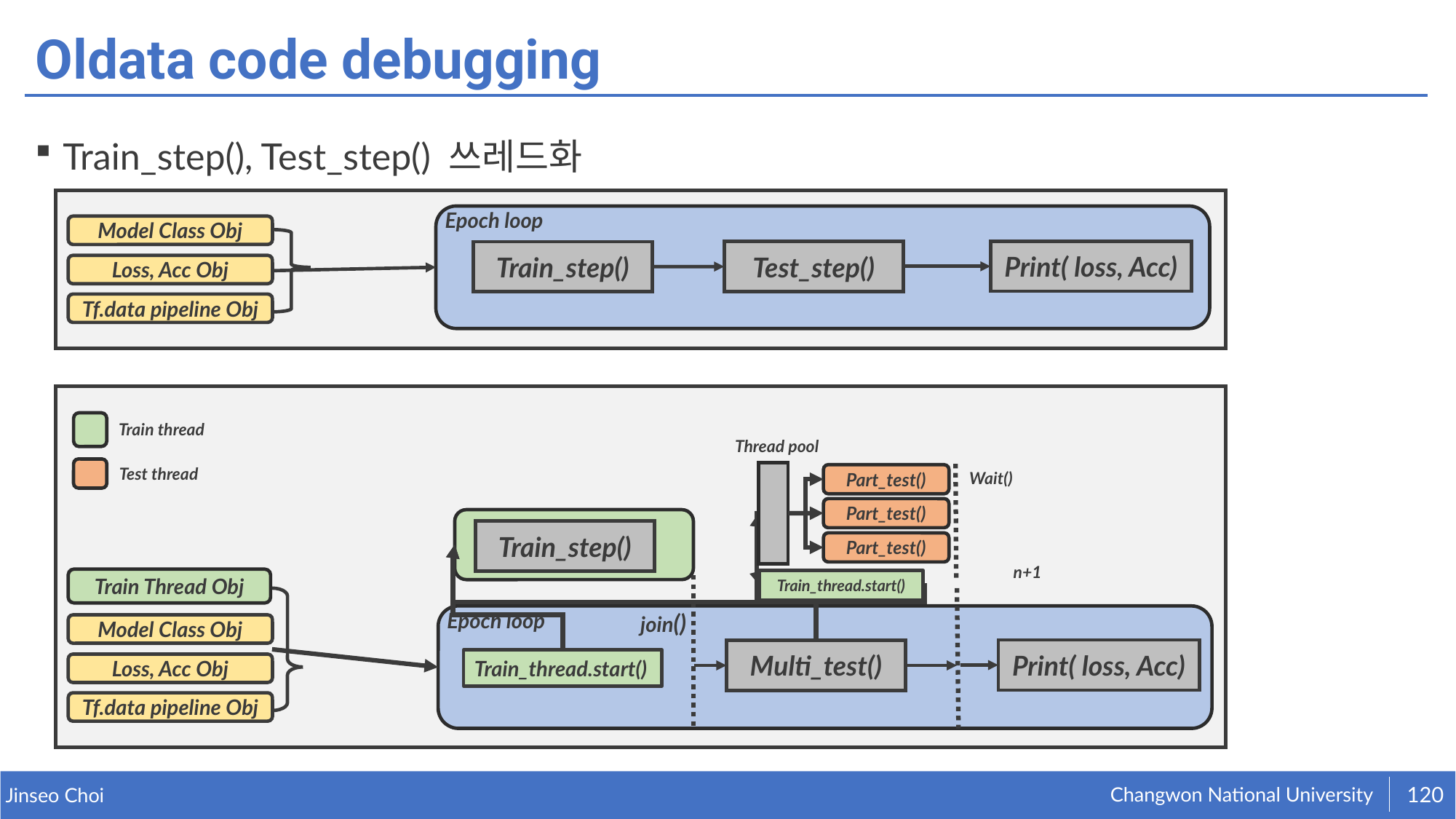

# Oldata code debugging
Train_step(), Test_step() 쓰레드화

Epoch loop

Model Class Obj

Print( loss, Acc)
Test_step()
Train_step()
Loss, Acc Obj
Tf.data pipeline Obj

Train thread
Thread pool
Test thread

Wait()

Part_test()
Part_test()

Train_step()
Part_test()
n+1
Train Thread Obj
Train_thread.start()

Epoch loop
join()

Model Class Obj
Print( loss, Acc)
Multi_test()
Train_thread.start()
Loss, Acc Obj
Tf.data pipeline Obj
120